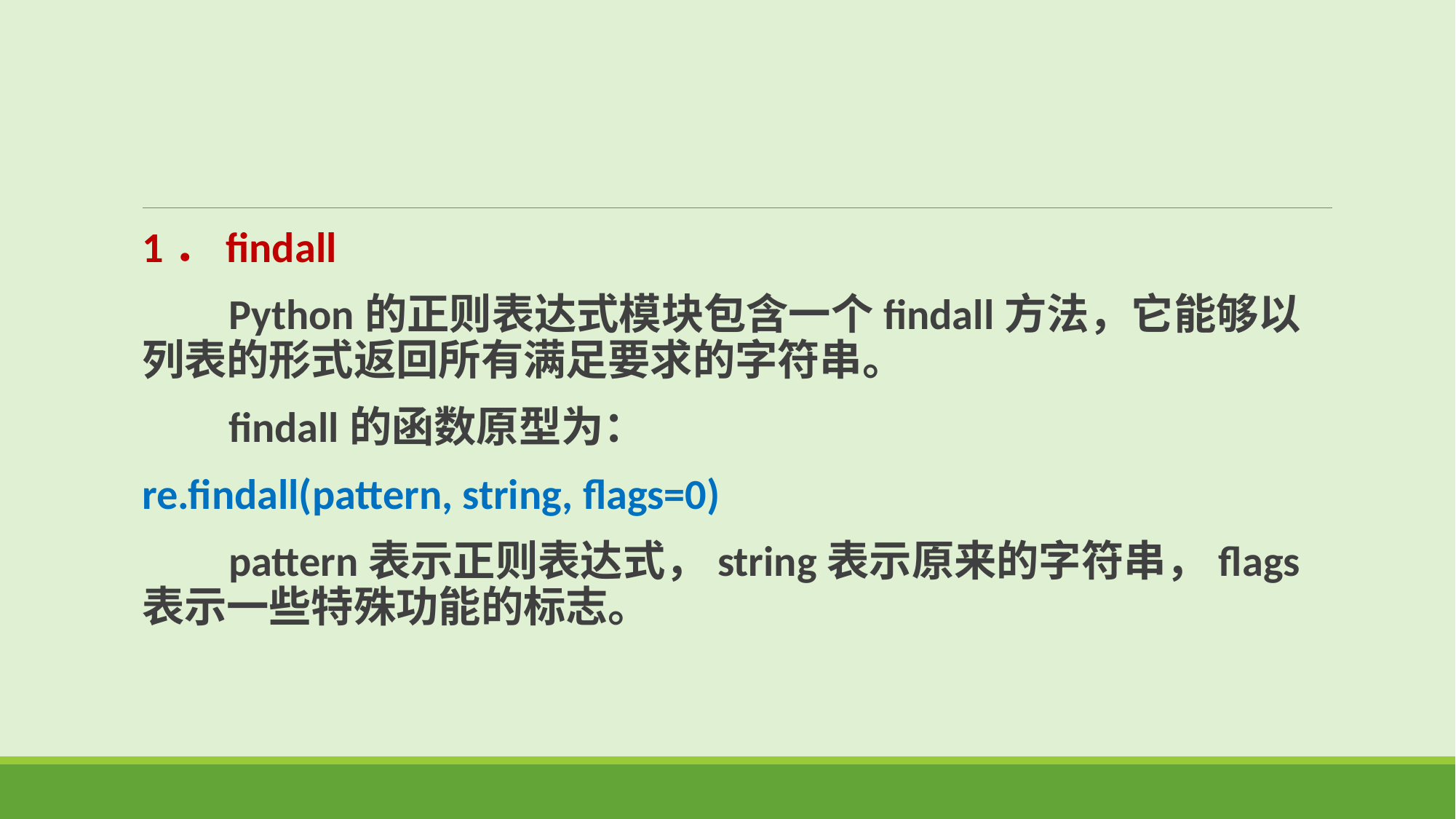

1．findall
         Python的正则表达式模块包含一个findall方法，它能够以列表的形式返回所有满足要求的字符串。
         findall的函数原型为：
re.findall(pattern, string, flags=0)
         pattern表示正则表达式，string表示原来的字符串，flags表示一些特殊功能的标志。